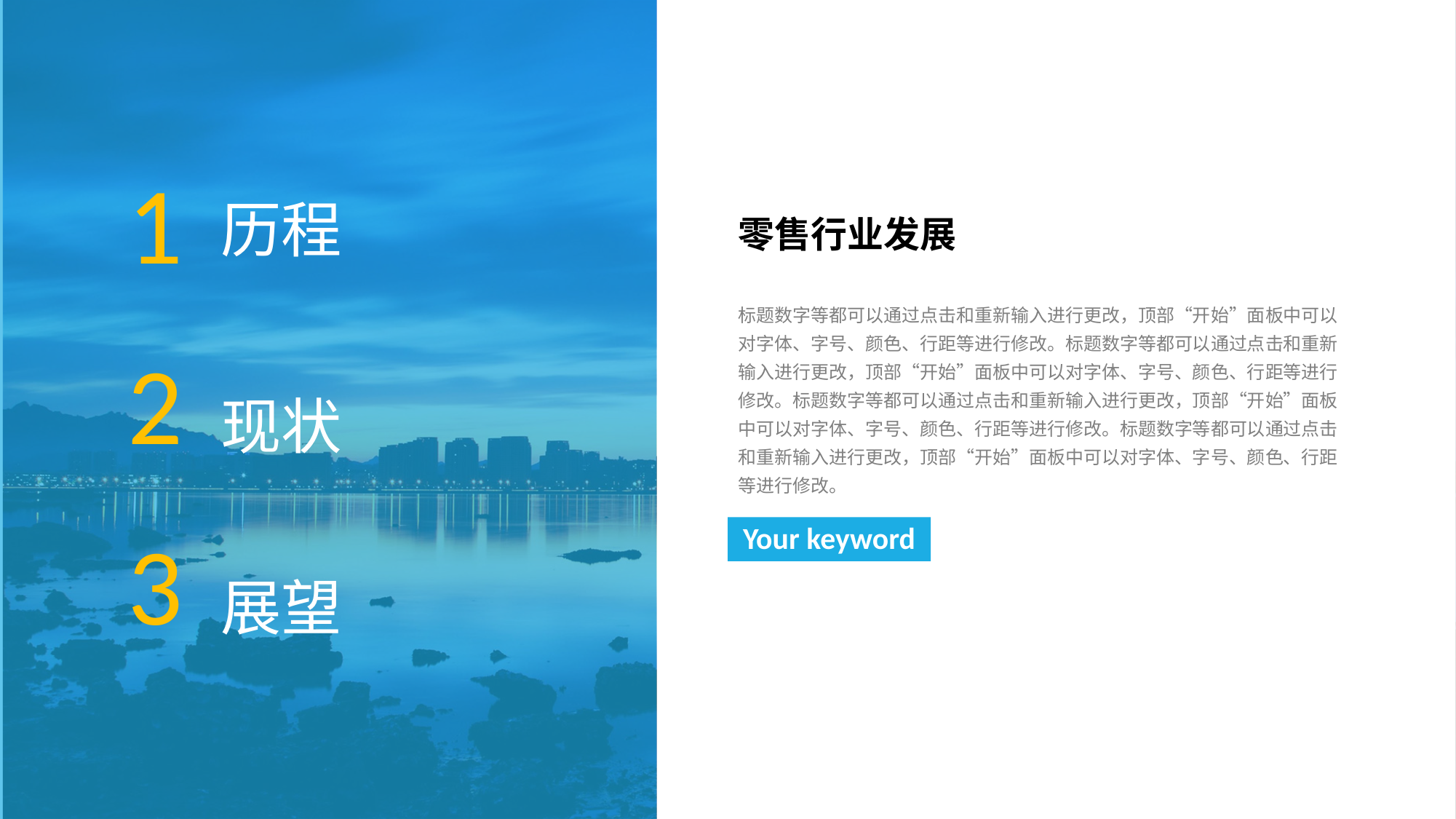

1
历程
零售行业发展
标题数字等都可以通过点击和重新输入进行更改，顶部“开始”面板中可以对字体、字号、颜色、行距等进行修改。标题数字等都可以通过点击和重新输入进行更改，顶部“开始”面板中可以对字体、字号、颜色、行距等进行修改。标题数字等都可以通过点击和重新输入进行更改，顶部“开始”面板中可以对字体、字号、颜色、行距等进行修改。标题数字等都可以通过点击和重新输入进行更改，顶部“开始”面板中可以对字体、字号、颜色、行距等进行修改。
2
现状
Your keyword
3
展望